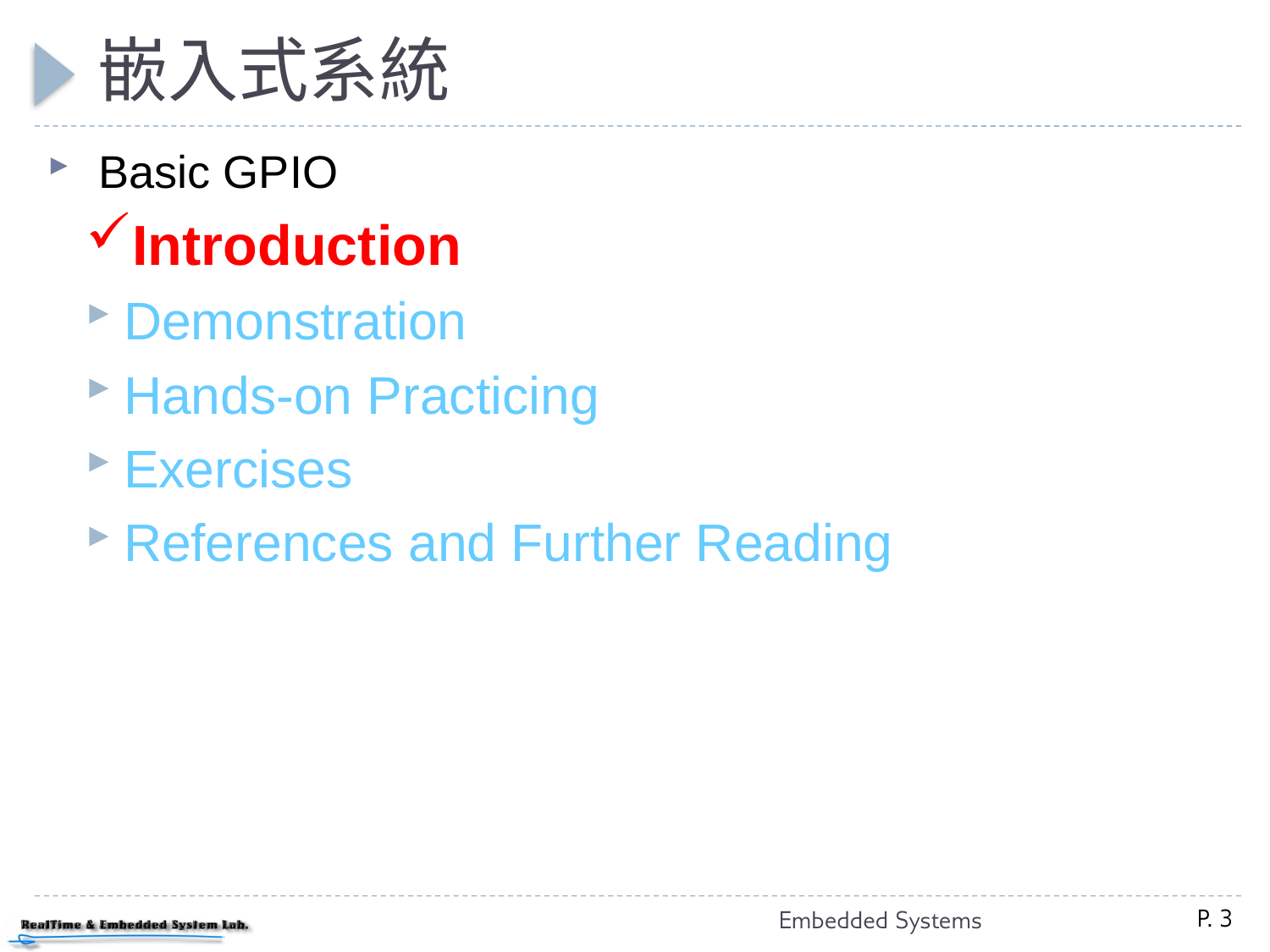

# 嵌入式系統
 Basic GPIO
Introduction
Demonstration
Hands-on Practicing
Exercises
References and Further Reading
Embedded Systems